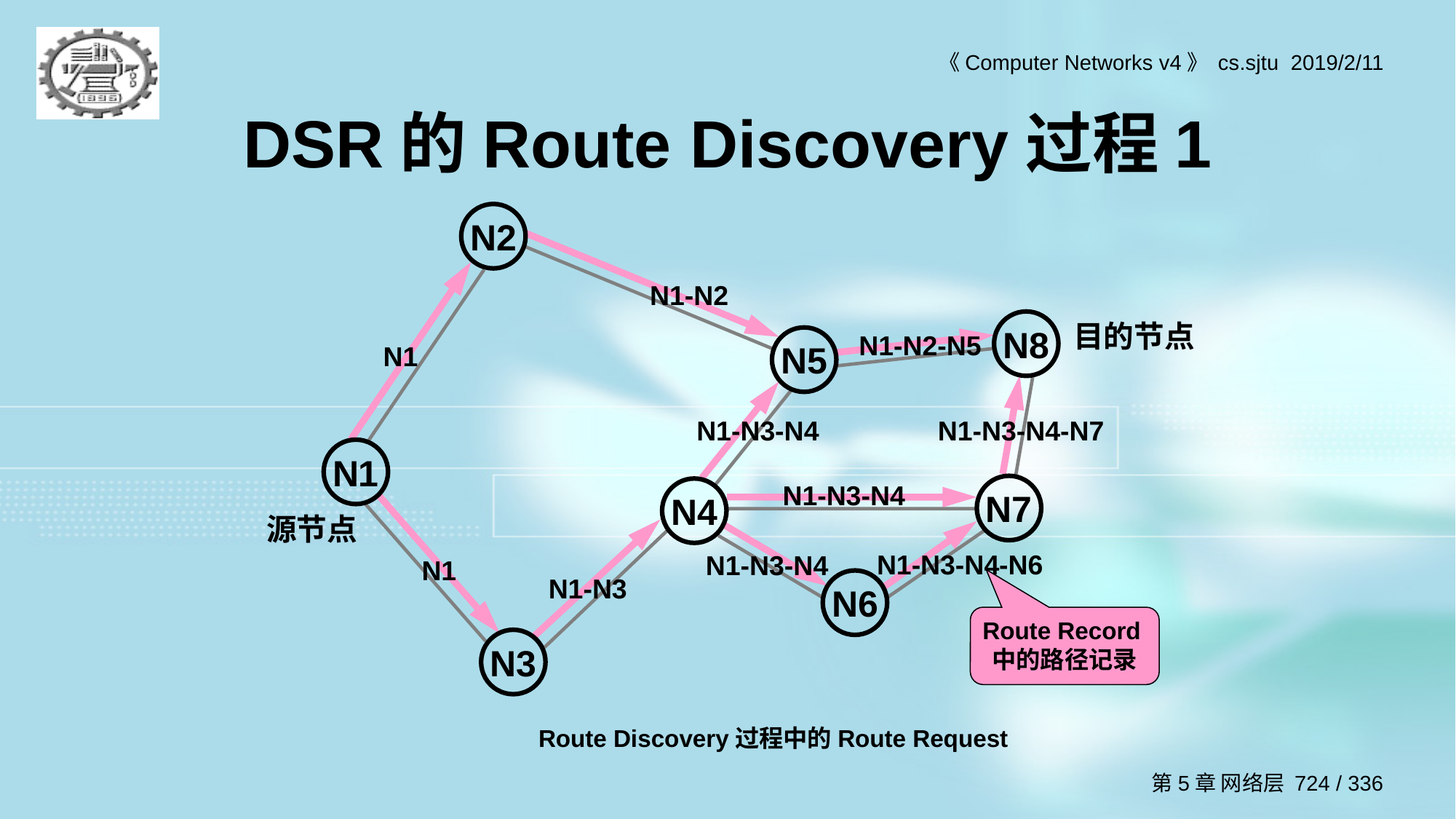

DSR的Route Discovery过程1
N2

N1-N2

N8
N1-N2-N5
N1
N5

N1-N3-N4
N1-N3-N4-N7
N1
N1-N3-N4
N7
N4

N1-N3-N4-N6
N1-N3-N4
N1
N1-N3
N6
N3
目的节点
源节点
Route Record中的路径记录
Route Discovery过程中的Route Request